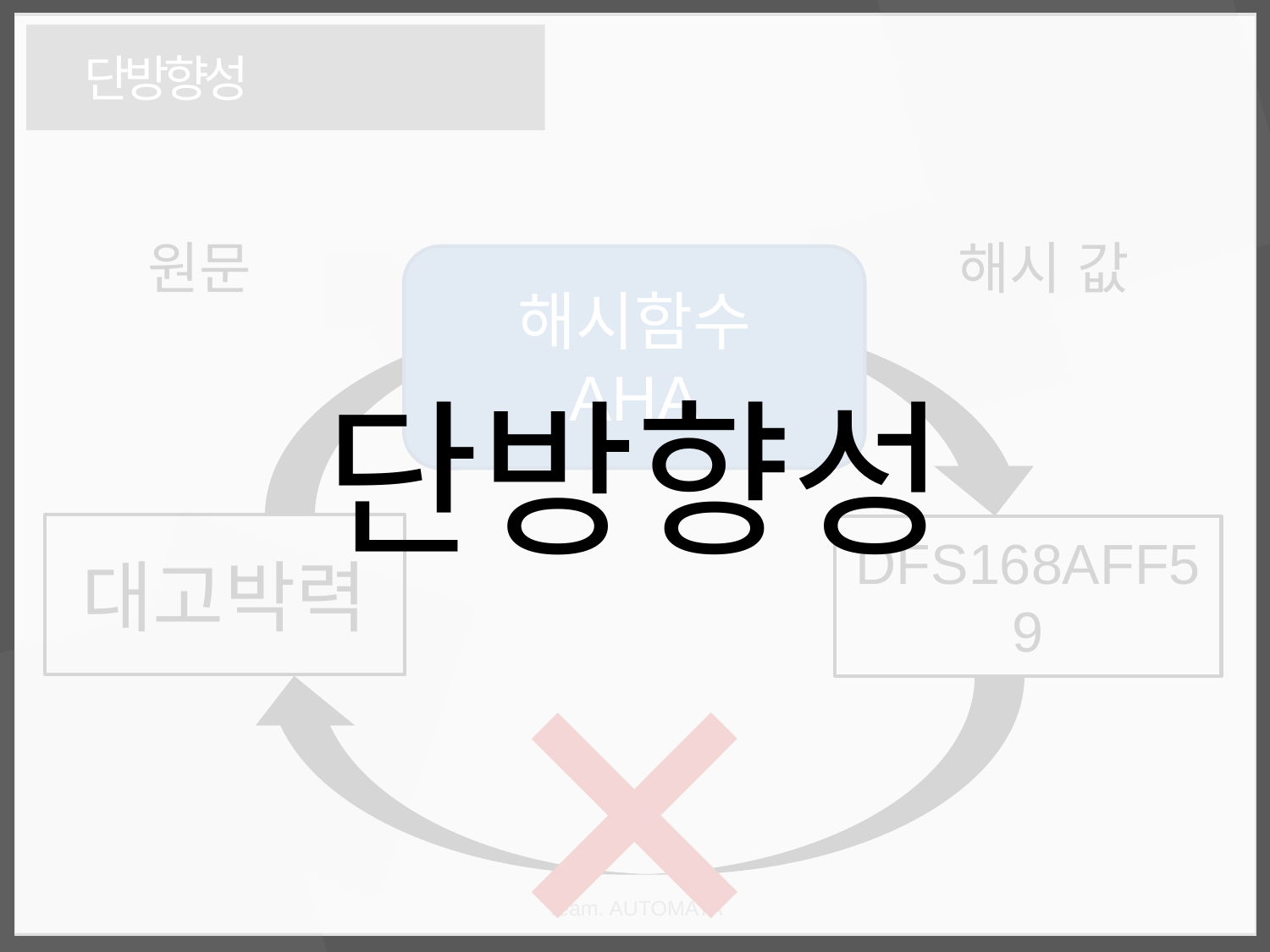

단방향성

단방향성
원문
해시 값
해시함수
AHA

대고박력
DFS168AFF59

Team. AUTOMATA